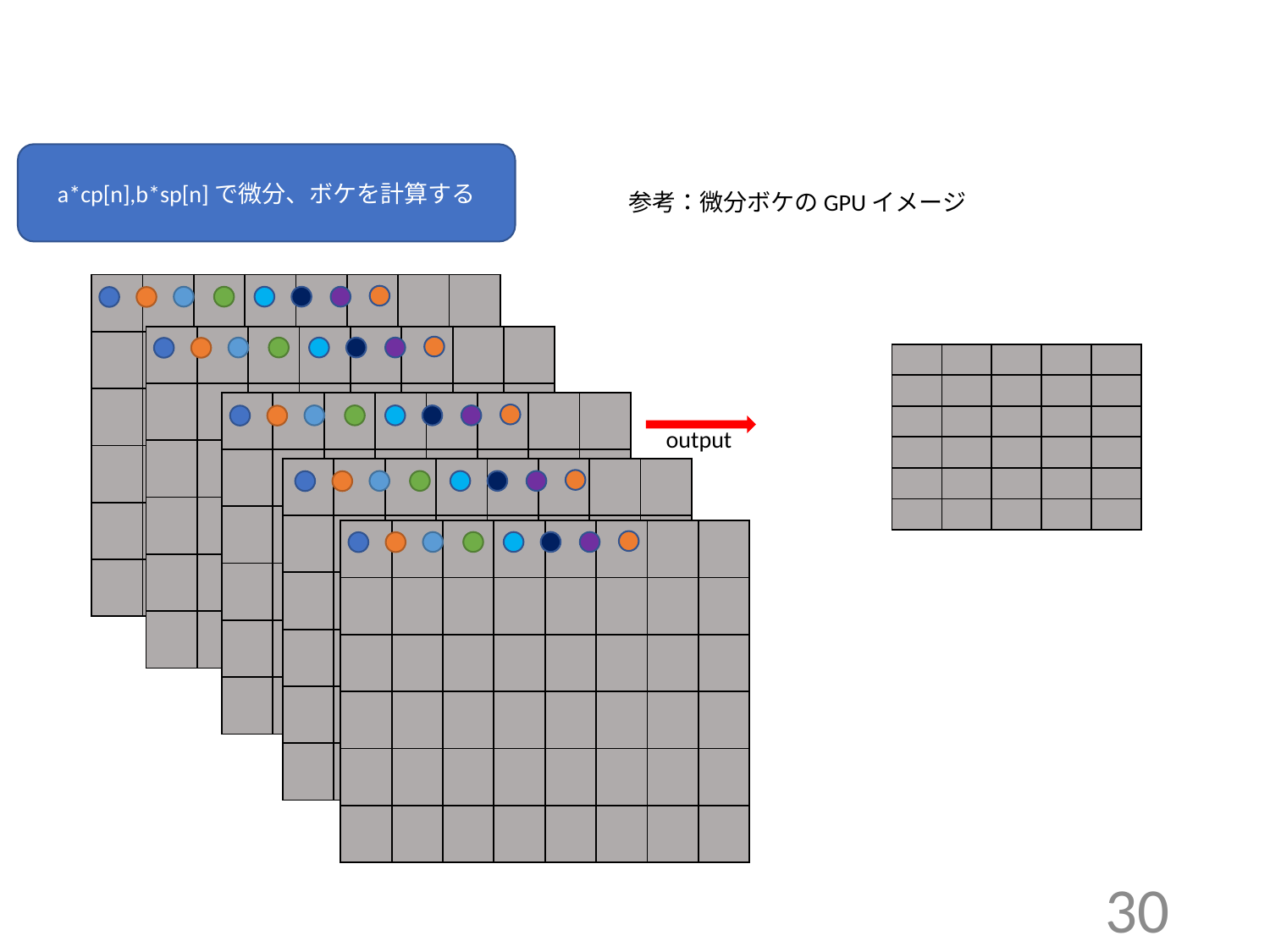

a*cp[n],b*sp[n]で微分、ボケを計算する
参考：微分ボケのGPUイメージ
|  |  |  |  |  |  |  |  |
| --- | --- | --- | --- | --- | --- | --- | --- |
|  |  |  |  |  |  |  |  |
|  |  |  |  |  |  |  |  |
|  |  |  |  |  |  |  |  |
|  |  |  |  |  |  |  |  |
|  |  |  |  |  |  |  |  |

|  |  |  |  |  |  |  |  |
| --- | --- | --- | --- | --- | --- | --- | --- |
|  |  |  |  |  |  |  |  |
|  |  |  |  |  |  |  |  |
|  |  |  |  |  |  |  |  |
|  |  |  |  |  |  |  |  |
|  |  |  |  |  |  |  |  |

|  |  |  |  |  |  |  |  |
| --- | --- | --- | --- | --- | --- | --- | --- |
|  |  |  |  |  |  |  |  |
|  |  |  |  |  |  |  |  |
|  |  |  |  |  |  |  |  |
|  |  |  |  |  |  |  |  |
|  |  |  |  |  |  |  |  |

|  |  |  |  |  |  |  |  |
| --- | --- | --- | --- | --- | --- | --- | --- |
|  |  |  |  |  |  |  |  |
|  |  |  |  |  |  |  |  |
|  |  |  |  |  |  |  |  |
|  |  |  |  |  |  |  |  |
|  |  |  |  |  |  |  |  |

|  |  |  |  |  |  |  |  |
| --- | --- | --- | --- | --- | --- | --- | --- |
|  |  |  |  |  |  |  |  |
|  |  |  |  |  |  |  |  |
|  |  |  |  |  |  |  |  |
|  |  |  |  |  |  |  |  |
|  |  |  |  |  |  |  |  |

|  |  |  |  |  |
| --- | --- | --- | --- | --- |
|  |  |  |  |  |
|  |  |  |  |  |
|  |  |  |  |  |
|  |  |  |  |  |
|  |  |  |  |  |

output
30